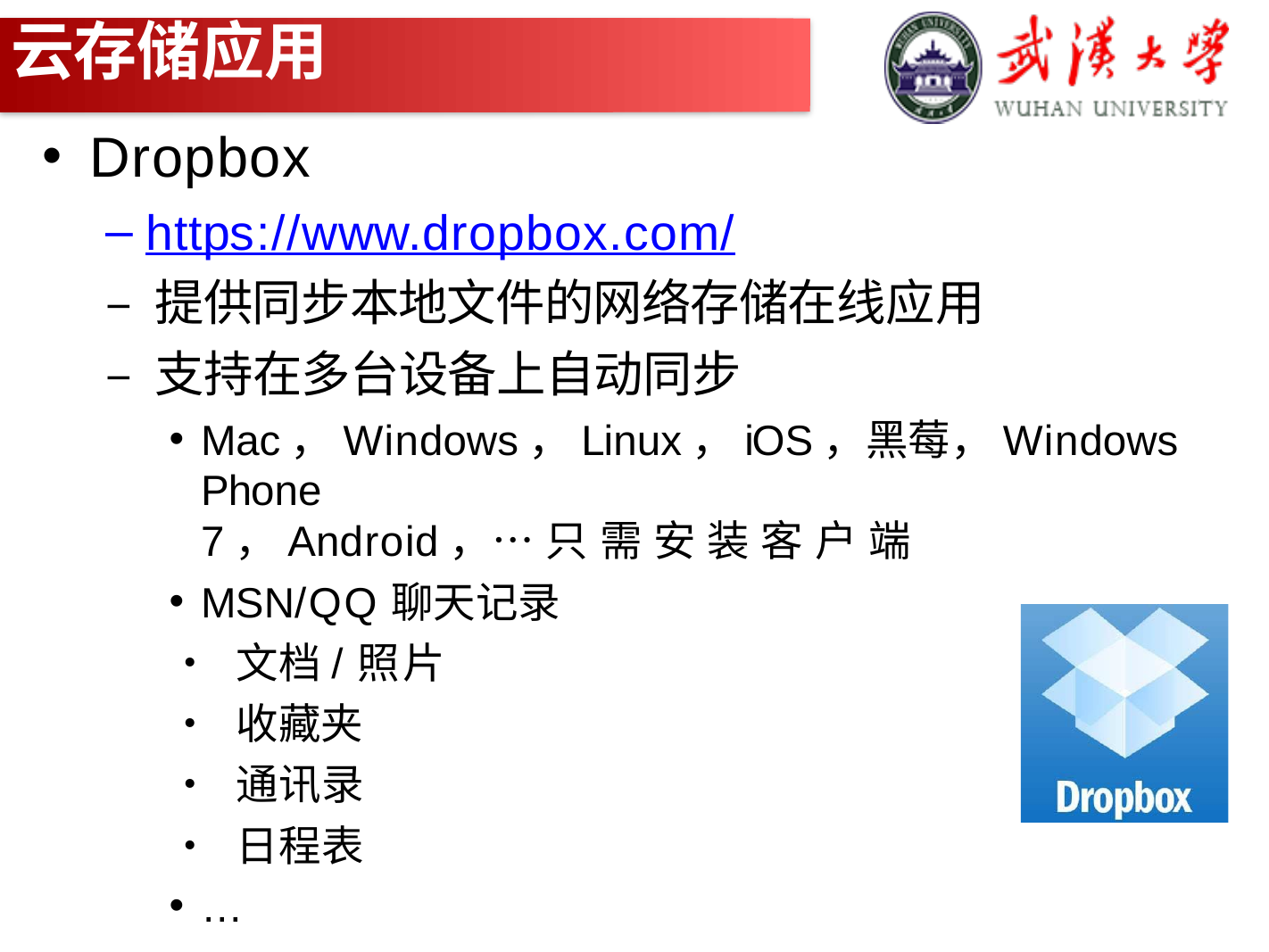

# 云存储应用
Dropbox

https://www.dropbox.com/

– 提供同步本地文件的网络存储在线应用

– 支持在多台设备上自动同步

Mac，Windows，Linux，iOS，黑莓，Windows Phone
7，Android，…只需安装客户端

MSN/QQ聊天记录

• 文档/照片

• 收藏夹

• 通讯录

• 日程表

…